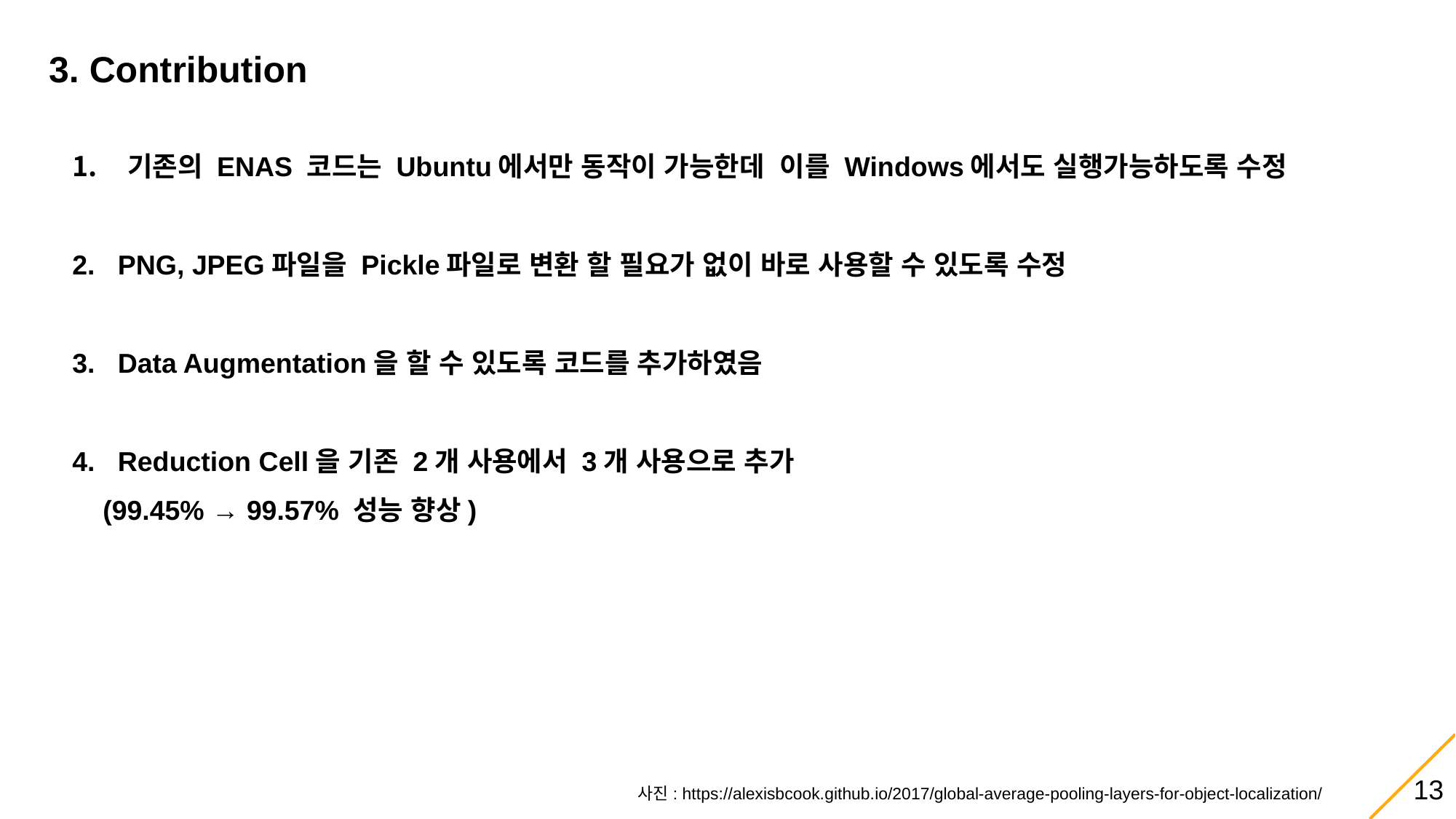

3. Contribution
 기존의 ENAS 코드는 Ubuntu에서만 동작이 가능한데  이를 Windows에서도 실행가능하도록 수정

2.   PNG, JPEG파일을 Pickle파일로 변환 할 필요가 없이 바로 사용할 수 있도록 수정

3.   Data Augmentation을 할 수 있도록 코드를 추가하였음

4.   Reduction Cell을 기존 2개 사용에서 3개 사용으로 추가
    (99.45% → 99.57% 성능 향상)
13
사진: https://alexisbcook.github.io/2017/global-average-pooling-layers-for-object-localization/